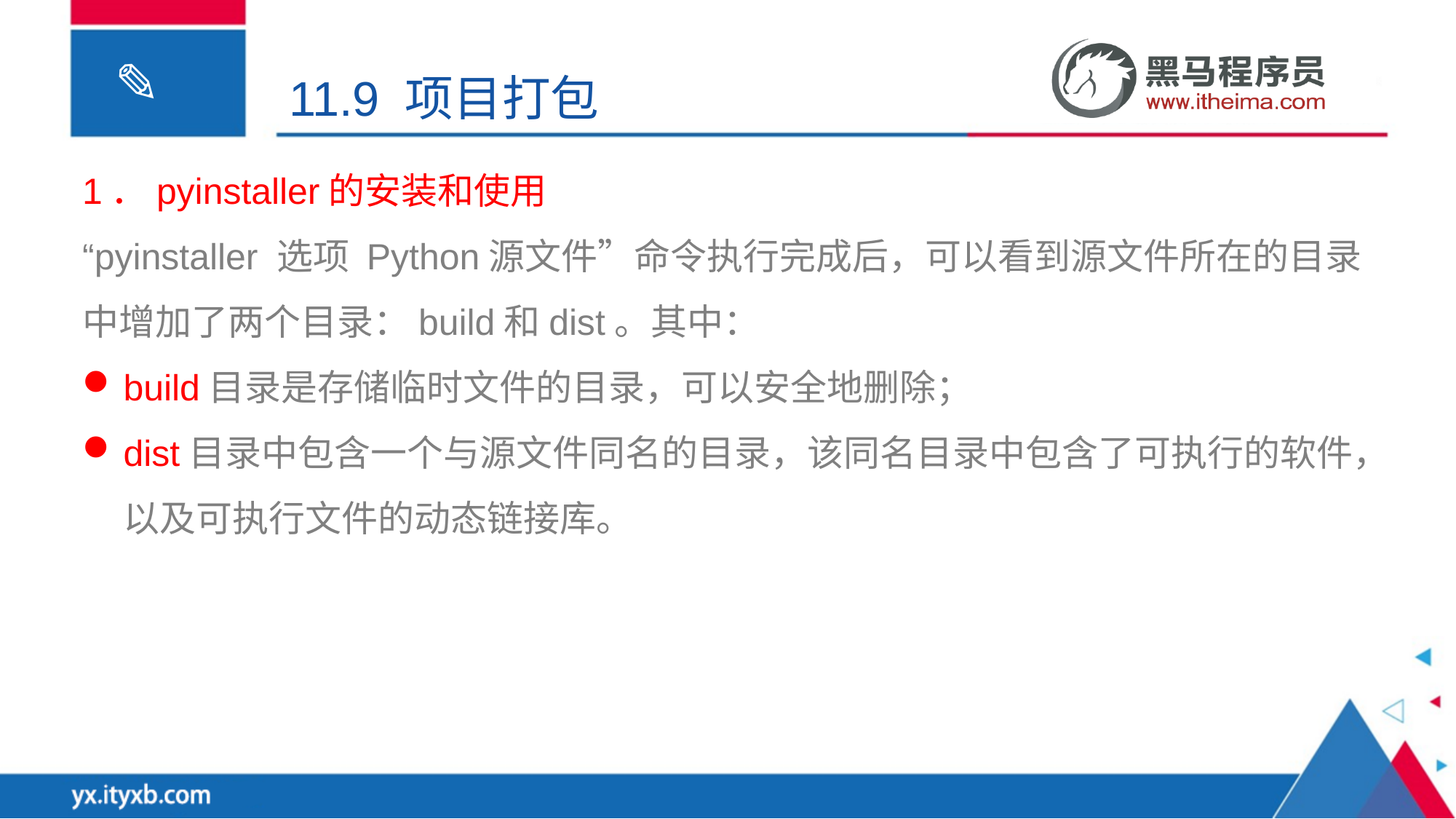

11.9 项目打包
1．pyinstaller的安装和使用
“pyinstaller 选项 Python源文件”命令执行完成后，可以看到源文件所在的目录中增加了两个目录：build和dist。其中：
build目录是存储临时文件的目录，可以安全地删除；
dist目录中包含一个与源文件同名的目录，该同名目录中包含了可执行的软件，以及可执行文件的动态链接库。